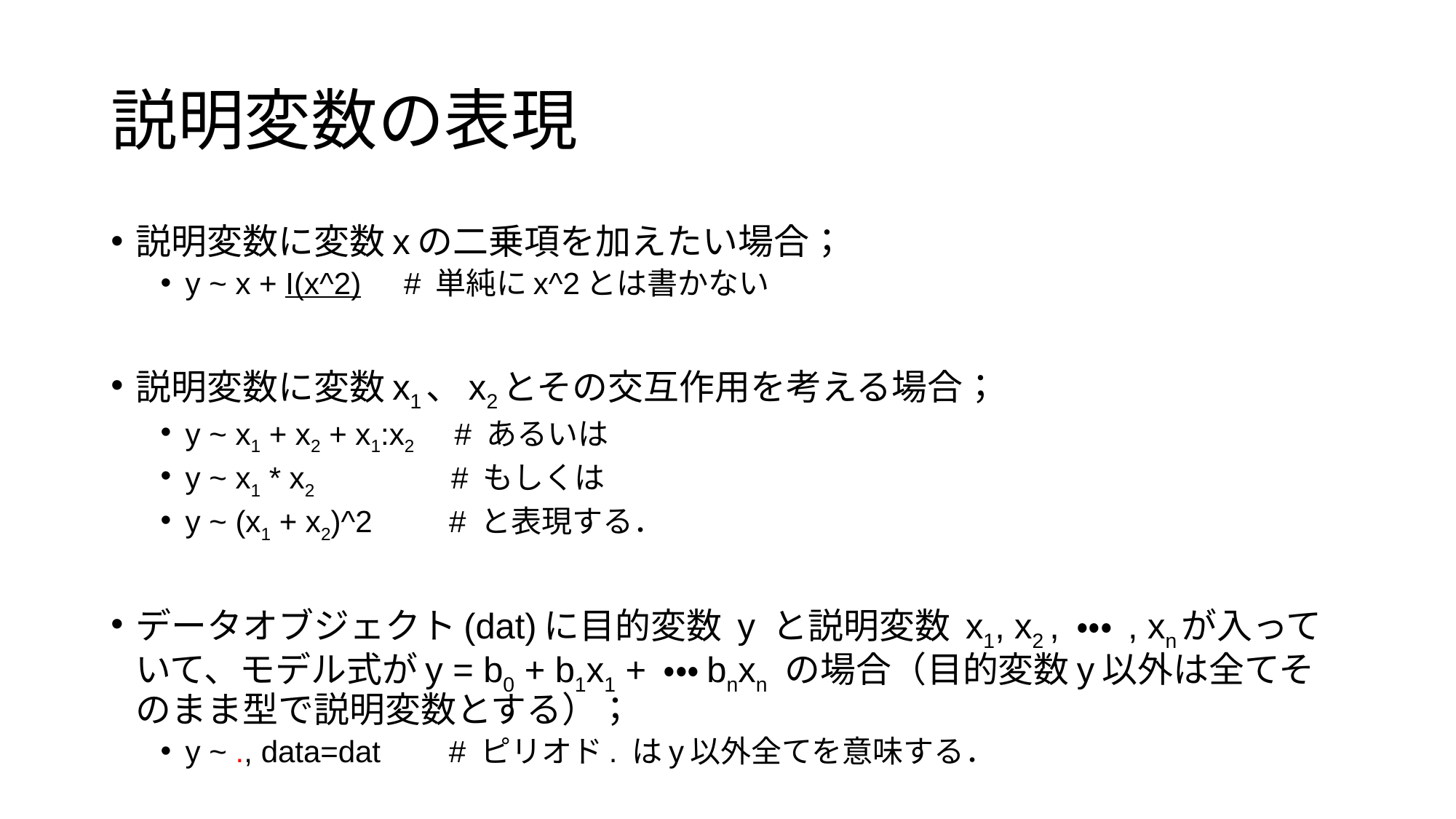

# 説明変数の表現
説明変数に変数xの二乗項を加えたい場合；
y ~ x + I(x^2)　# 単純にx^2とは書かない

説明変数に変数x1、x2とその交互作用を考える場合；
y ~ x1 + x2 + x1:x2　# あるいは
y ~ x1 * x2                # もしくは
y ~ (x1 + x2)^2         # と表現する．

データオブジェクト(dat)に目的変数 y と説明変数 x1, x2 , ・・・ , xnが入っていて、モデル式がy = b0 + b1x1 + ・・・bnxn の場合（目的変数y以外は全てそのまま型で説明変数とする）；
y ~ ., data=dat        # ピリオド. はy以外全てを意味する．